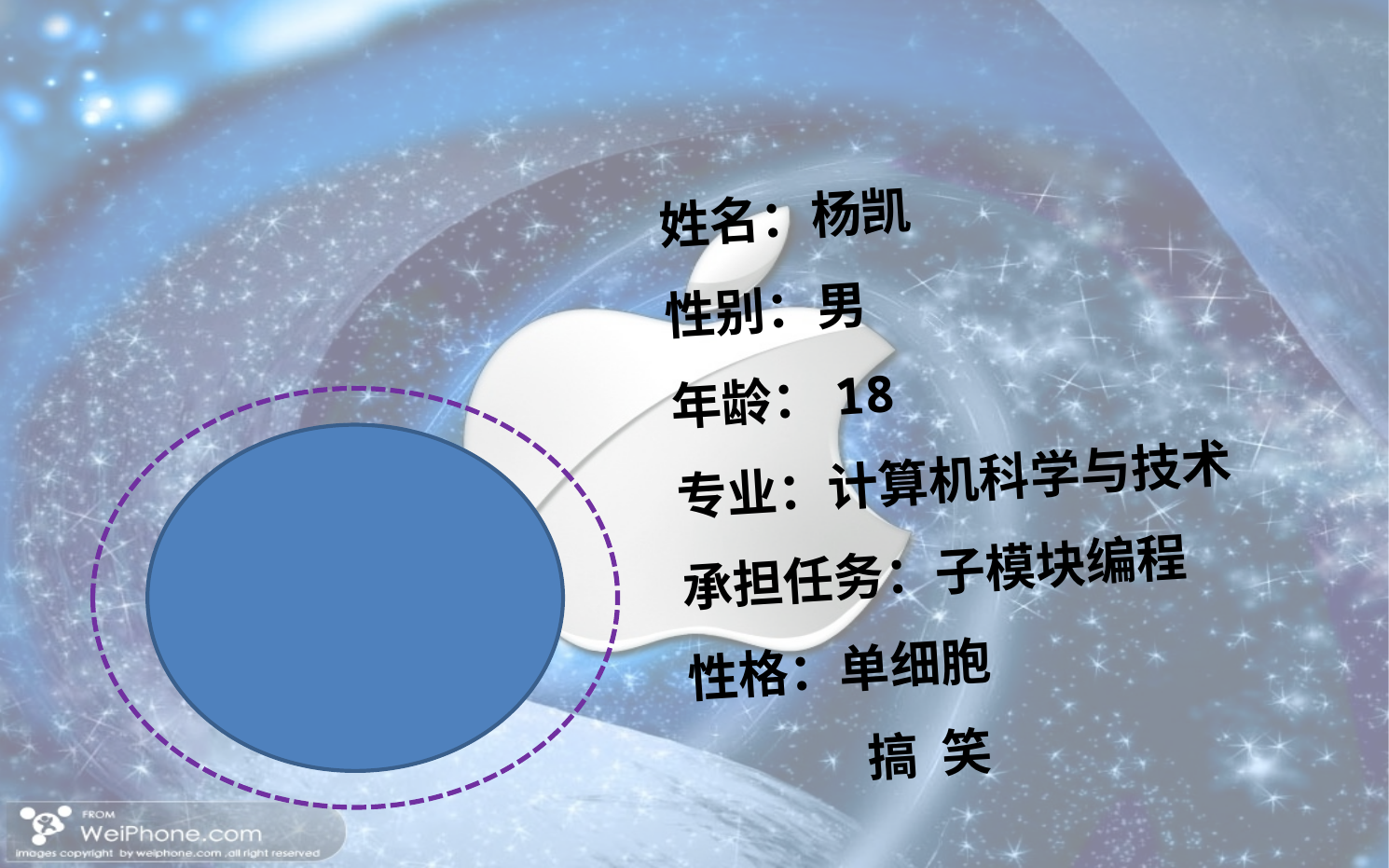

姓名：杨凯
性别：男
年龄：18
专业：计算机科学与技术
承担任务：子模块编程
性格：单细胞
	  搞  笑